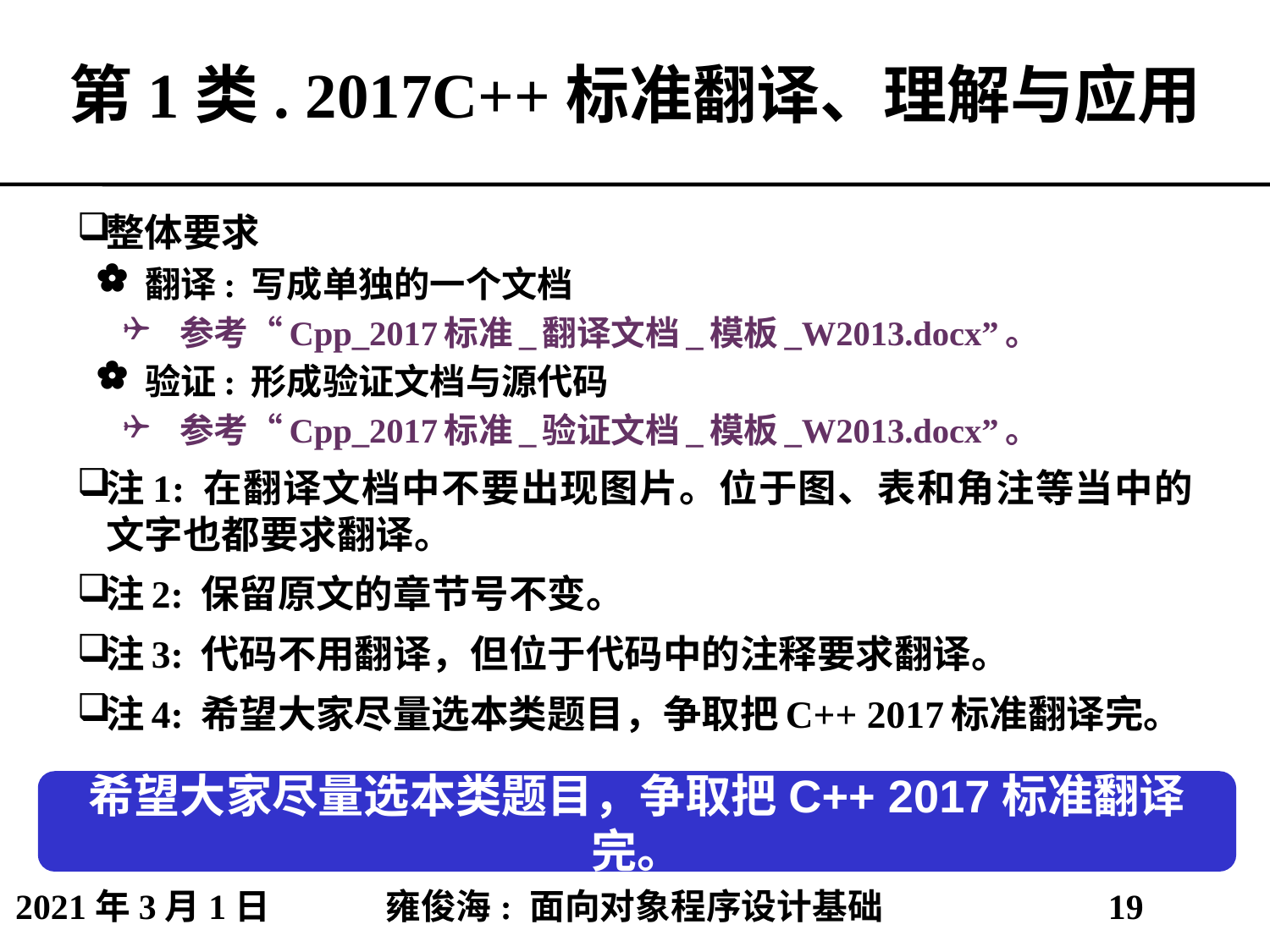

# 第1类. 2017C++标准翻译、理解与应用

整体要求
翻译: 写成单独的一个文档
参考“Cpp_2017标准_翻译文档_模板_W2013.docx”。
验证: 形成验证文档与源代码
参考“Cpp_2017标准_验证文档_模板_W2013.docx”。
注1: 在翻译文档中不要出现图片。位于图、表和角注等当中的文字也都要求翻译。
注2: 保留原文的章节号不变。
注3: 代码不用翻译，但位于代码中的注释要求翻译。
注4: 希望大家尽量选本类题目，争取把C++ 2017标准翻译完。

希望大家尽量选本类题目，争取把C++ 2017标准翻译完。
2021年3月1日
雍俊海: 面向对象程序设计基础
19